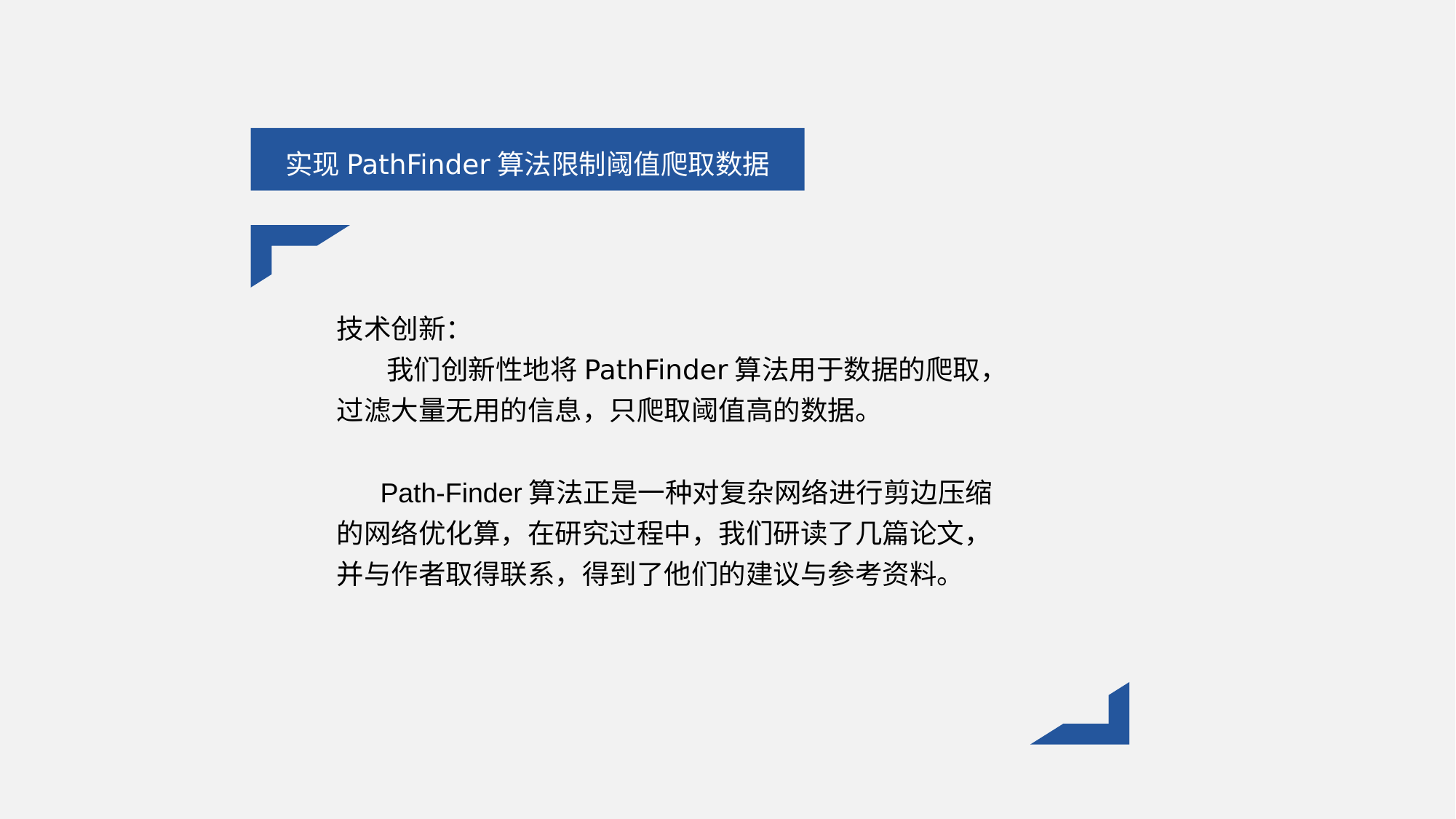

实现PathFinder算法限制阈值爬取数据

技术创新：
     我们创新性地将PathFinder算法用于数据的爬取，过滤大量无用的信息，只爬取阈值高的数据。

     Path-Finder算法正是一种对复杂网络进行剪边压缩的网络优化算，在研究过程中，我们研读了几篇论文，并与作者取得联系，得到了他们的建议与参考资料。